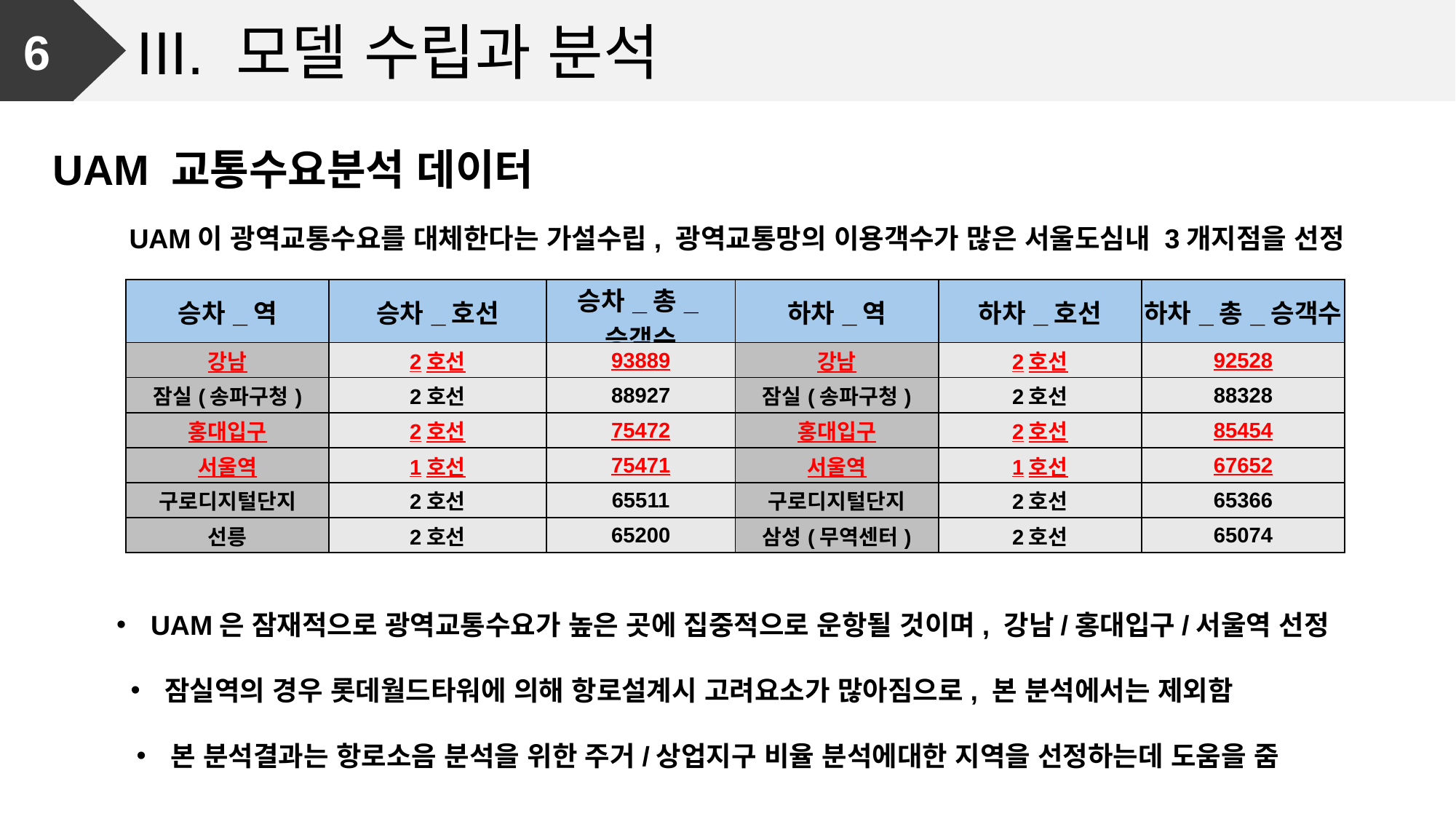

6

III. 모델 수립과 분석
UAM 교통수요분석 데이터
UAM이 광역교통수요를 대체한다는 가설수립, 광역교통망의 이용객수가 많은 서울도심내 3개지점을 선정
| 승차\_역 | 승차\_호선 | 승차\_총\_승객수 | 하차\_역 | 하차\_호선 | 하차\_총\_승객수 |
| --- | --- | --- | --- | --- | --- |
| 강남 | 2호선 | 93889 | 강남 | 2호선 | 92528 |
| 잠실(송파구청) | 2호선 | 88927 | 잠실(송파구청) | 2호선 | 88328 |
| 홍대입구 | 2호선 | 75472 | 홍대입구 | 2호선 | 85454 |
| 서울역 | 1호선 | 75471 | 서울역 | 1호선 | 67652 |
| 구로디지털단지 | 2호선 | 65511 | 구로디지털단지 | 2호선 | 65366 |
| 선릉 | 2호선 | 65200 | 삼성(무역센터) | 2호선 | 65074 |
UAM은 잠재적으로 광역교통수요가 높은 곳에 집중적으로 운항될 것이며, 강남/홍대입구/서울역 선정
잠실역의 경우 롯데월드타워에 의해 항로설계시 고려요소가 많아짐으로, 본 분석에서는 제외함
본 분석결과는 항로소음 분석을 위한 주거/상업지구 비율 분석에대한 지역을 선정하는데 도움을 줌